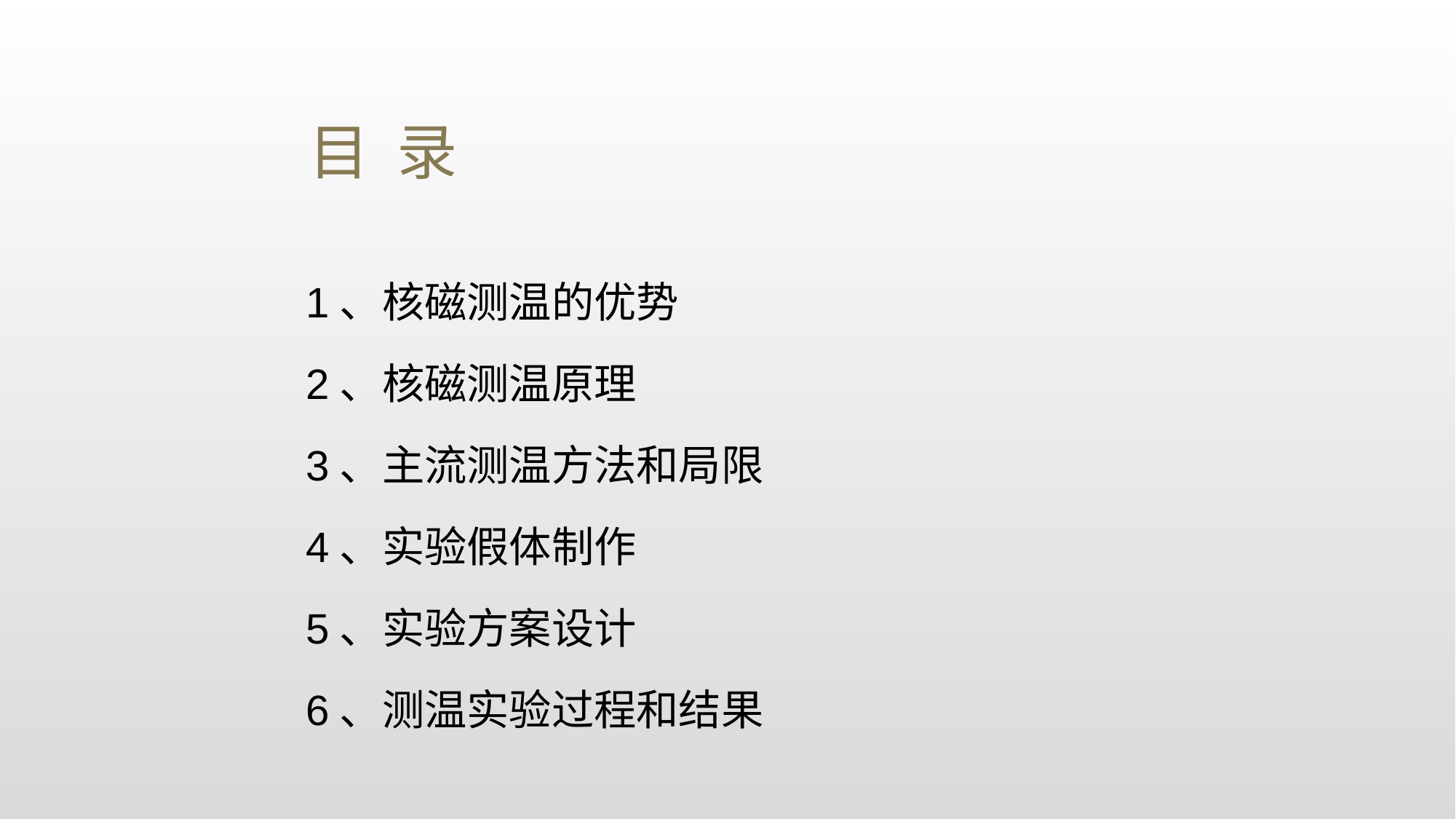

目录
1、核磁测温的优势
2、核磁测温原理
3、主流测温方法和局限
4、实验假体制作
5、实验方案设计
6、测温实验过程和结果